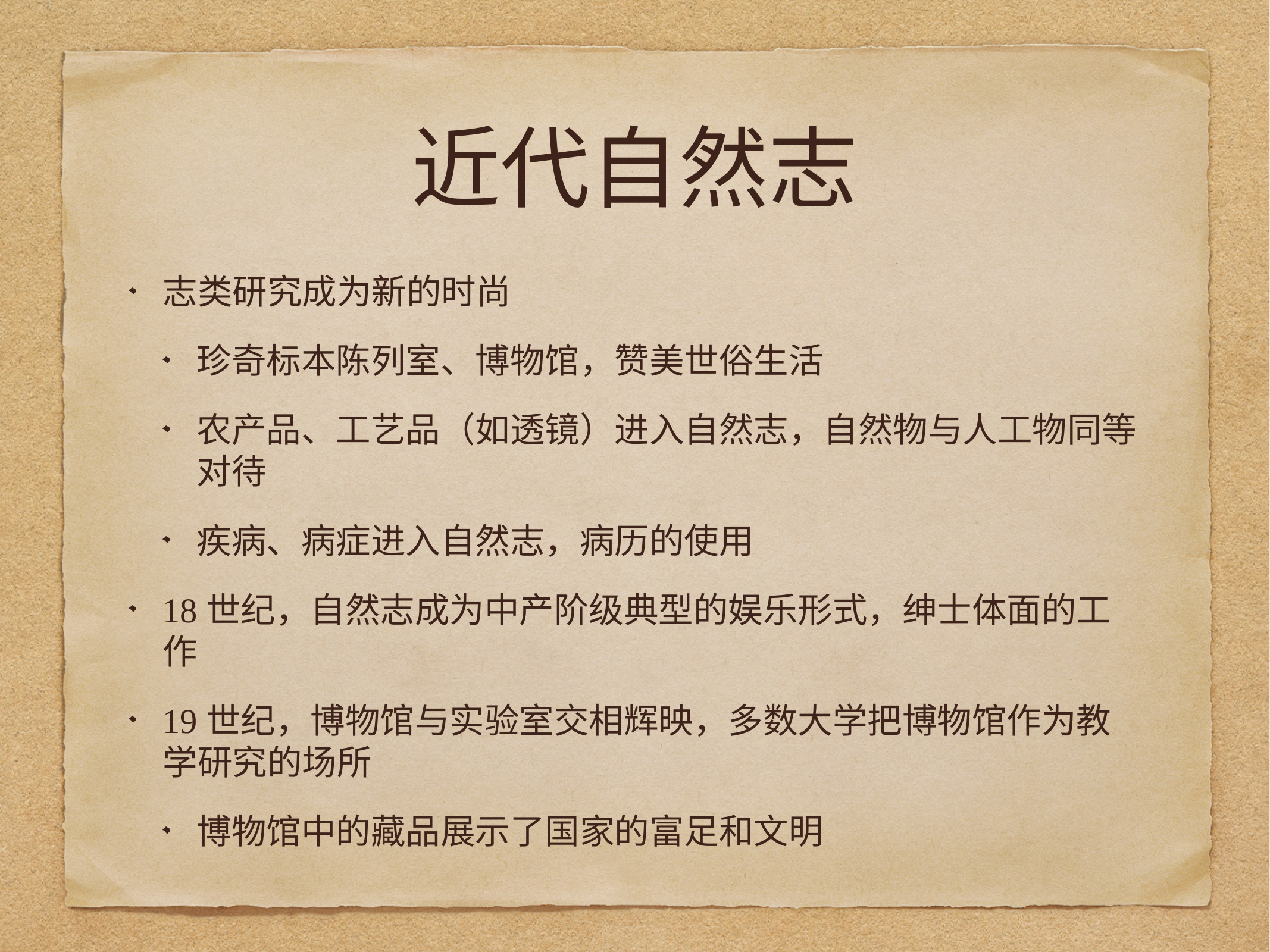

# 近代自然志
志类研究成为新的时尚
珍奇标本陈列室、博物馆，赞美世俗生活
农产品、工艺品（如透镜）进入自然志，自然物与人工物同等对待
疾病、病症进入自然志，病历的使用
18世纪，自然志成为中产阶级典型的娱乐形式，绅士体面的工作
19世纪，博物馆与实验室交相辉映，多数大学把博物馆作为教学研究的场所
博物馆中的藏品展示了国家的富足和文明